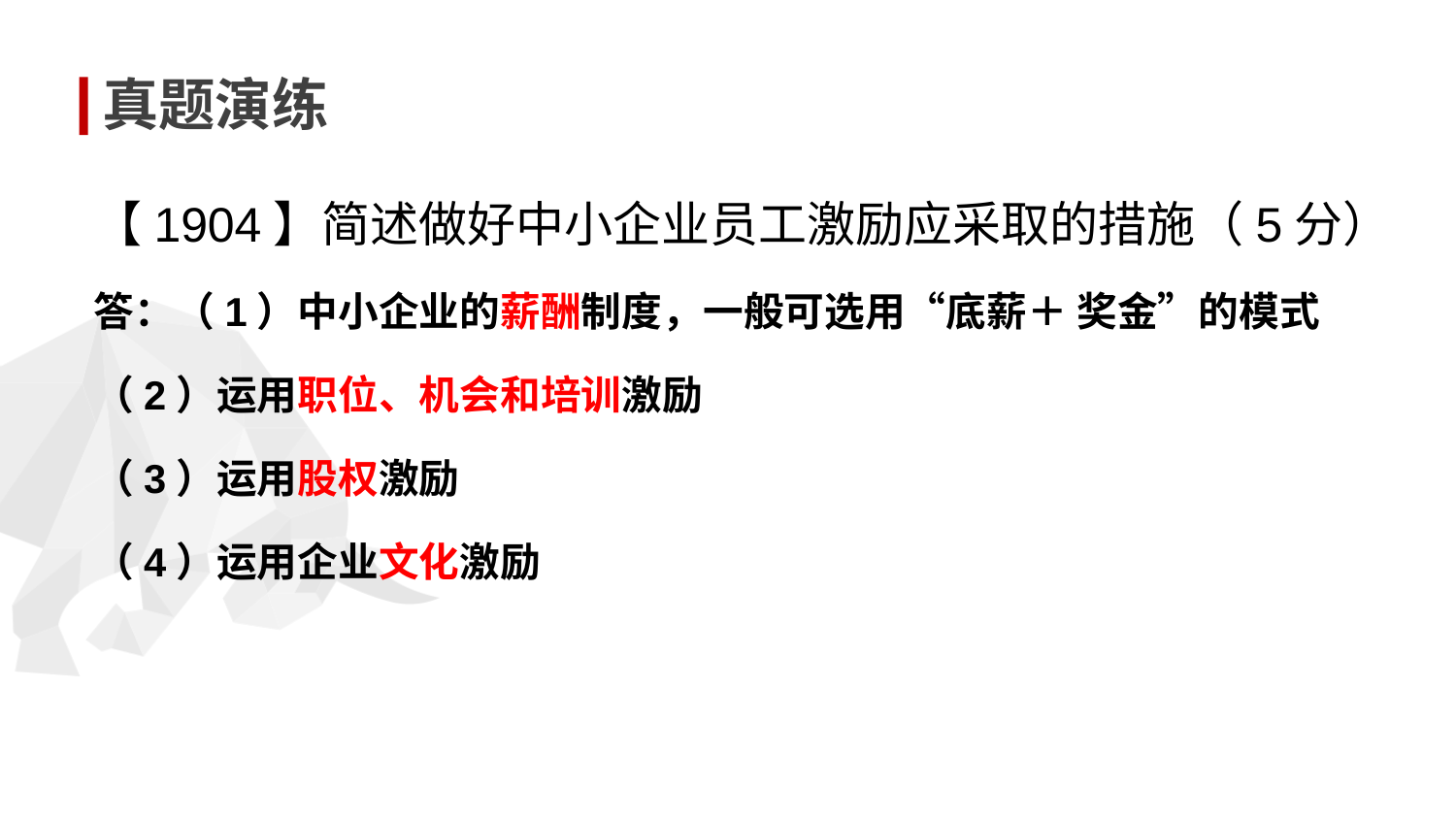

真题演练
【1904】简述做好中小企业员工激励应采取的措施（5分）
答：（1）中小企业的薪酬制度，一般可选用“底薪＋ 奖金”的模式
（2）运用职位、机会和培训激励
（3）运用股权激励
（4）运用企业文化激励